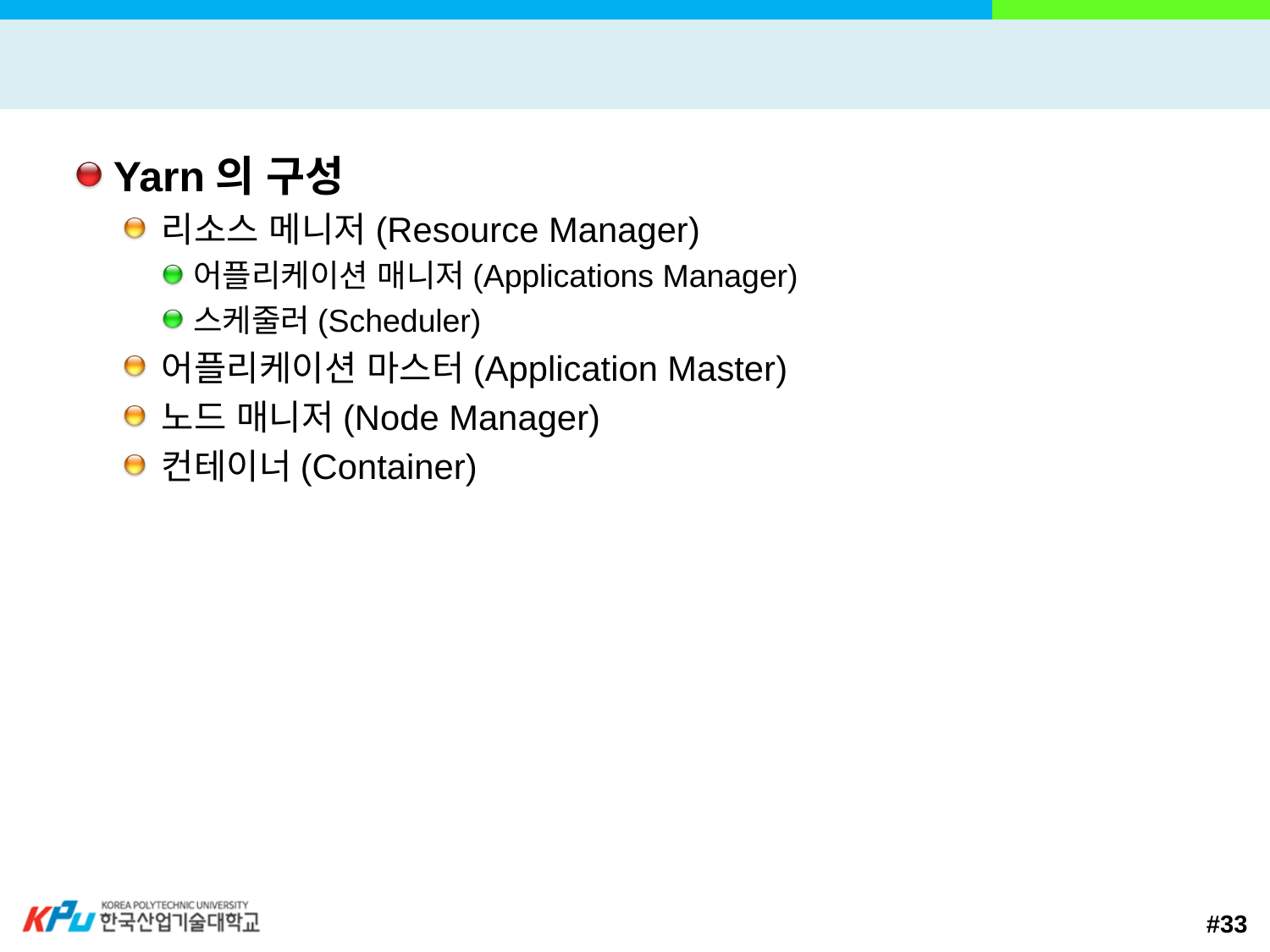

#
Yarn의 구성
리소스 메니저(Resource Manager)
어플리케이션 매니저(Applications Manager)
스케줄러(Scheduler)
어플리케이션 마스터(Application Master)
노드 매니저(Node Manager)
컨테이너(Container)